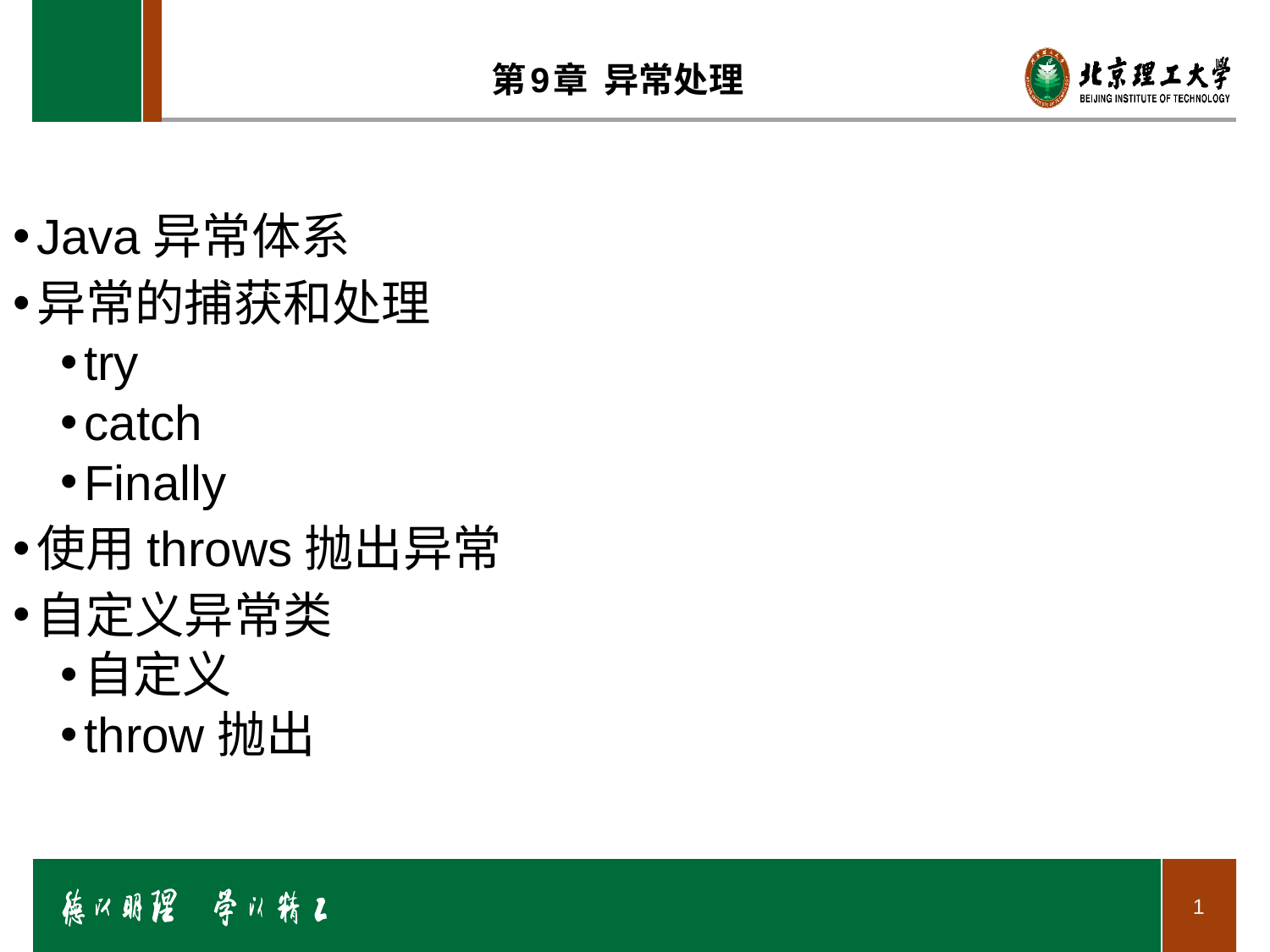

# 第9章  异常处理
Java异常体系
异常的捕获和处理
try
catch
Finally
使用throws抛出异常
自定义异常类
自定义
throw抛出